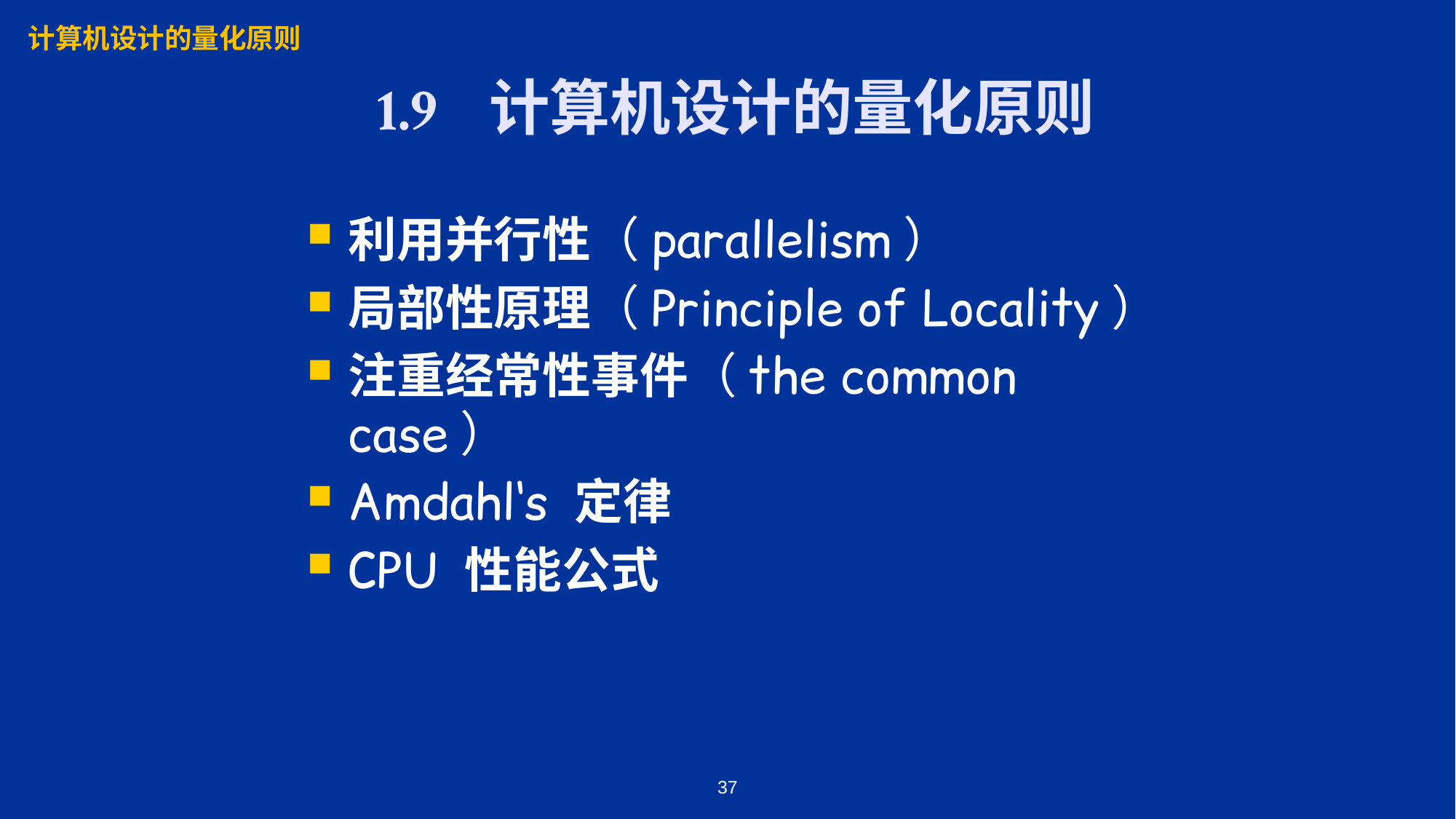

计算机设计的量化原则
# 1.9   计算机设计的量化原则
利用并行性（parallelism）
局部性原理（Principle of Locality）
注重经常性事件（the common case）
Amdahl‘s 定律
CPU 性能公式
37